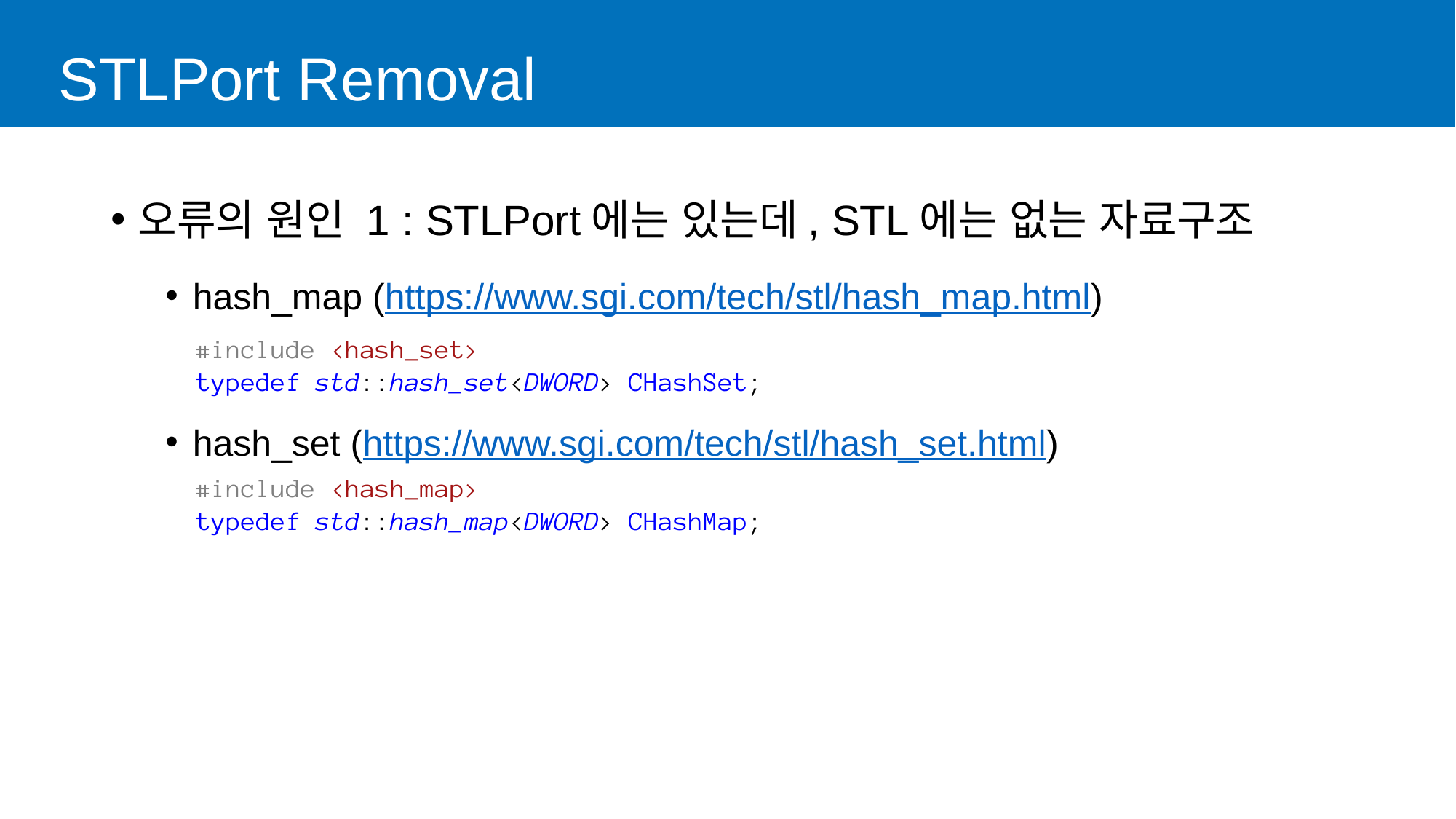

# STLPort Removal
오류의 원인 1 : STLPort에는 있는데, STL에는 없는 자료구조
hash_map (https://www.sgi.com/tech/stl/hash_map.html)

hash_set (https://www.sgi.com/tech/stl/hash_set.html)

#include <hash_set>
typedef std::hash_set<DWORD> CHashSet;
#include <hash_map>
typedef std::hash_map<DWORD> CHashMap;